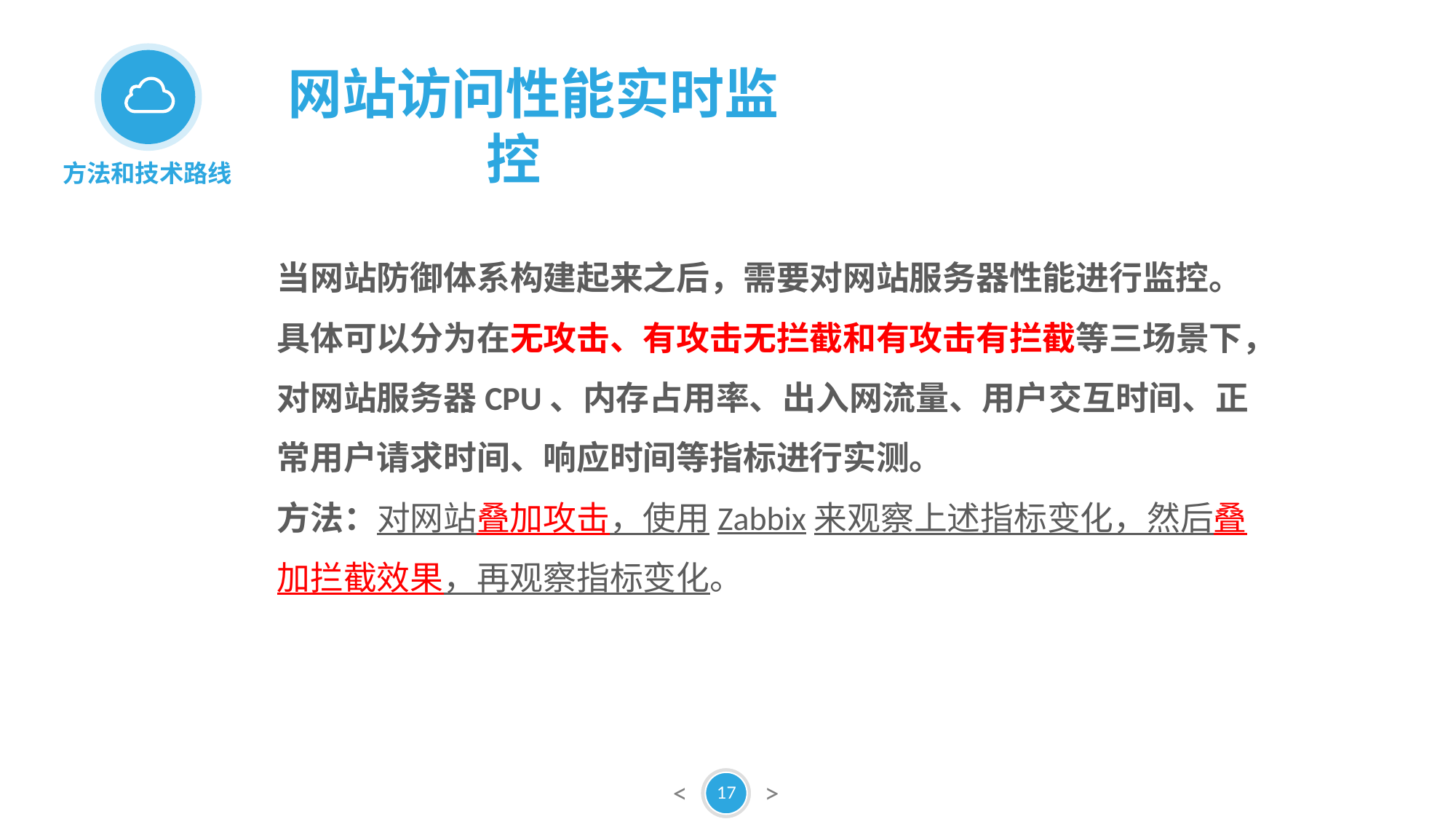

方法和技术路线
  网站访问性能实时监控
当网站防御体系构建起来之后，需要对网站服务器性能进行监控。具体可以分为在无攻击、有攻击无拦截和有攻击有拦截等三场景下，对网站服务器CPU、内存占用率、出入网流量、用户交互时间、正常用户请求时间、响应时间等指标进行实测。
方法：对网站叠加攻击，使用Zabbix来观察上述指标变化，然后叠加拦截效果，再观察指标变化。
17